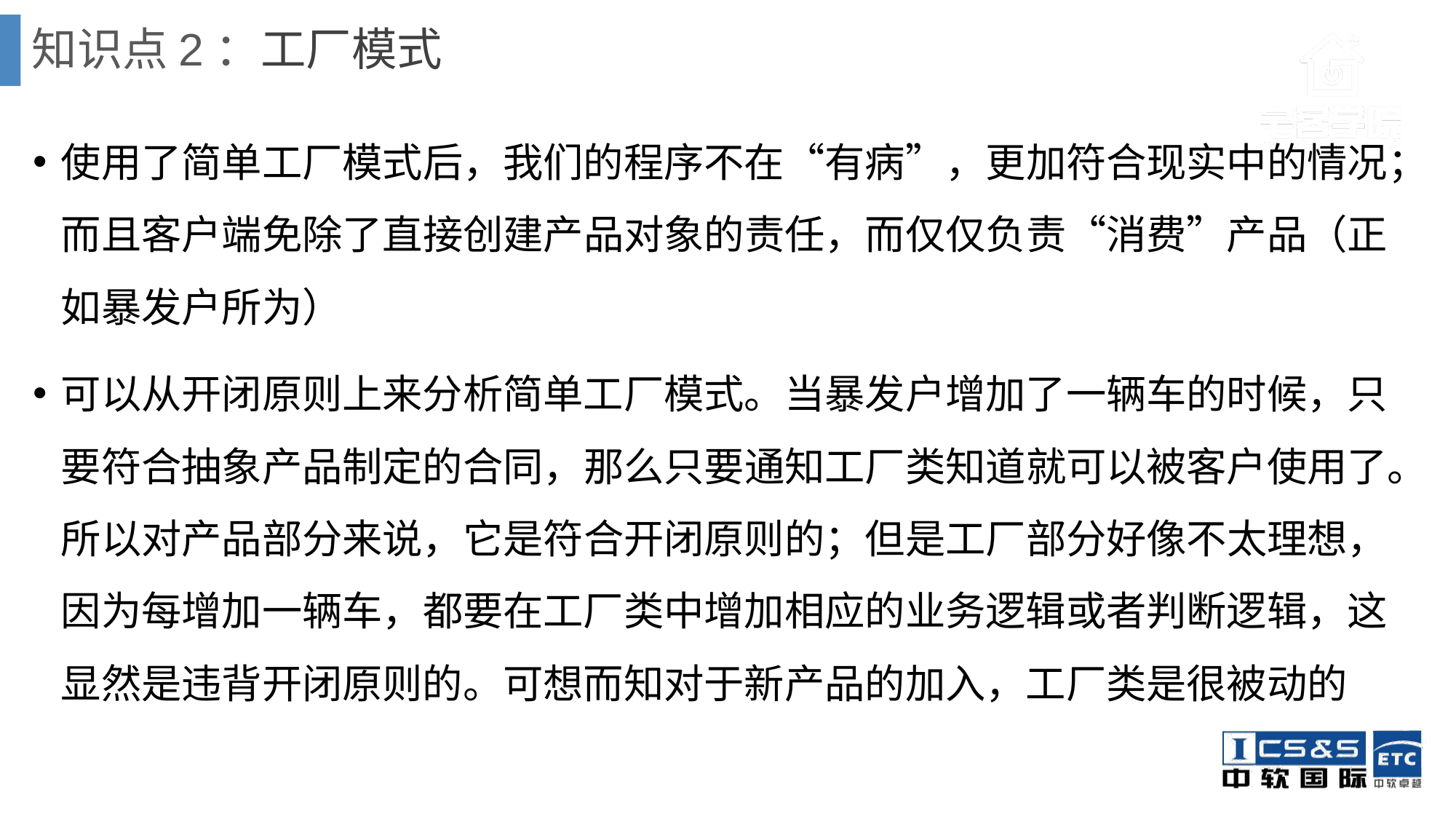

# 知识点2：工厂模式
使用了简单工厂模式后，我们的程序不在“有病”，更加符合现实中的情况；而且客户端免除了直接创建产品对象的责任，而仅仅负责“消费”产品（正如暴发户所为）
可以从开闭原则上来分析简单工厂模式。当暴发户增加了一辆车的时候，只要符合抽象产品制定的合同，那么只要通知工厂类知道就可以被客户使用了。所以对产品部分来说，它是符合开闭原则的；但是工厂部分好像不太理想，因为每增加一辆车，都要在工厂类中增加相应的业务逻辑或者判断逻辑，这显然是违背开闭原则的。可想而知对于新产品的加入，工厂类是很被动的